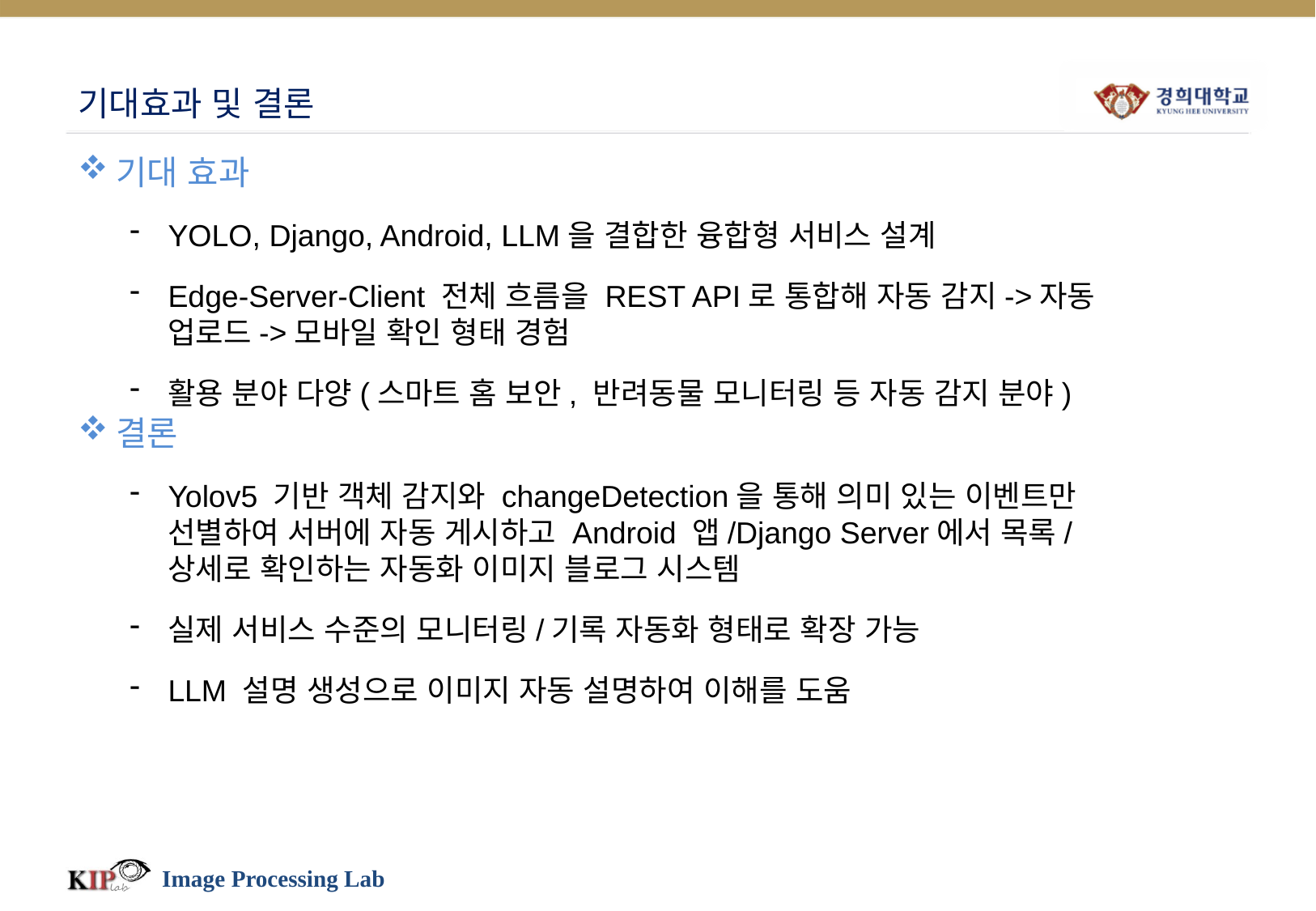

# 기대효과 및 결론
기대 효과
YOLO, Django, Android, LLM을 결합한 융합형 서비스 설계
Edge-Server-Client 전체 흐름을 REST API로 통합해 자동 감지->자동 업로드->모바일 확인 형태 경험
활용 분야 다양(스마트 홈 보안, 반려동물 모니터링 등 자동 감지 분야)
결론
Yolov5 기반 객체 감지와 changeDetection을 통해 의미 있는 이벤트만 선별하여 서버에 자동 게시하고 Android 앱/Django Server에서 목록/상세로 확인하는 자동화 이미지 블로그 시스템
실제 서비스 수준의 모니터링/기록 자동화 형태로 확장 가능
LLM 설명 생성으로 이미지 자동 설명하여 이해를 도움
Image Processing Lab